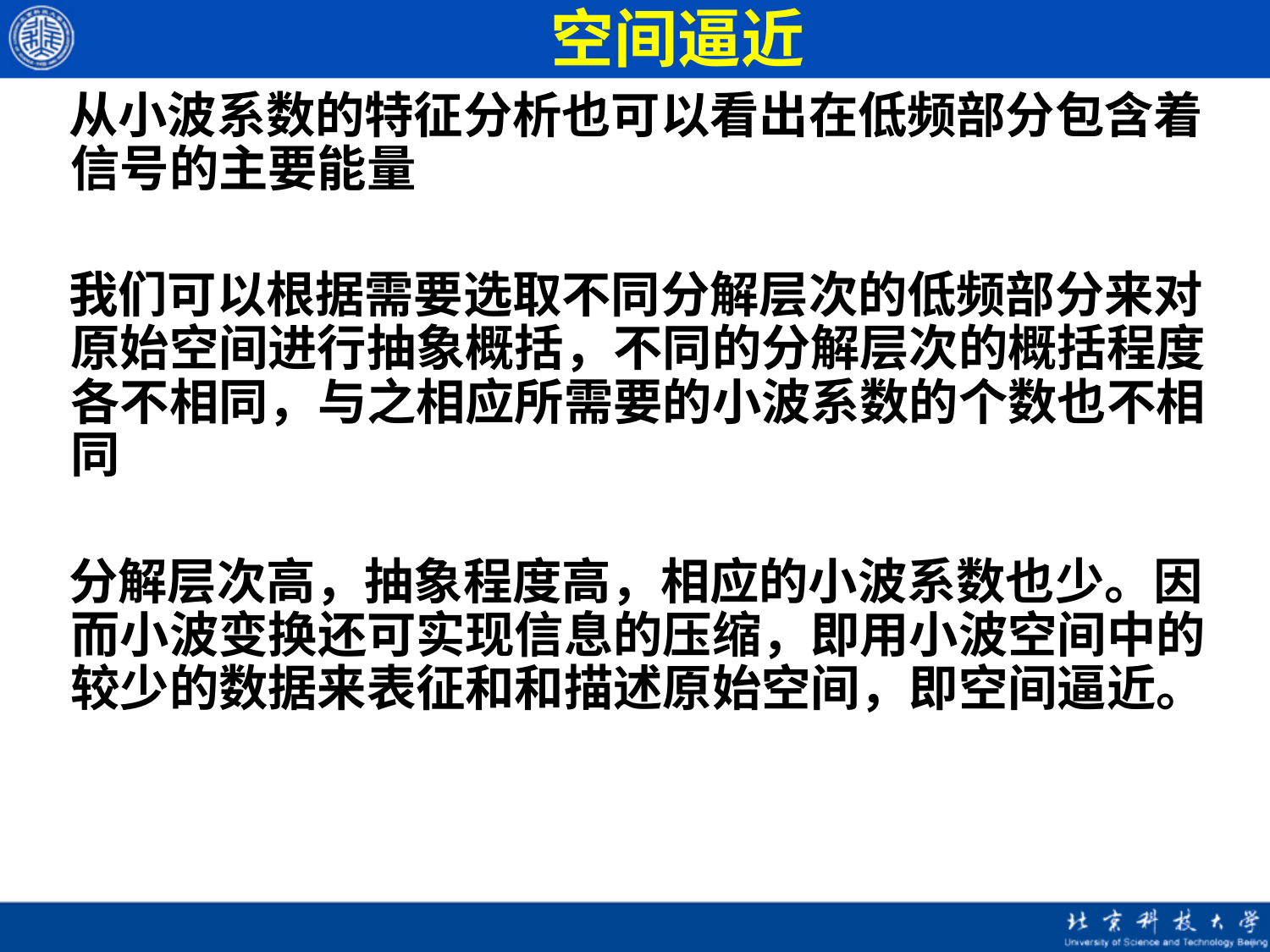

# 空间逼近
   从小波系数的特征分析也可以看出在低频部分包含着信号的主要能量

   我们可以根据需要选取不同分解层次的低频部分来对原始空间进行抽象概括，不同的分解层次的概括程度各不相同，与之相应所需要的小波系数的个数也不相同

   分解层次高，抽象程度高，相应的小波系数也少。因而小波变换还可实现信息的压缩，即用小波空间中的较少的数据来表征和和描述原始空间，即空间逼近。